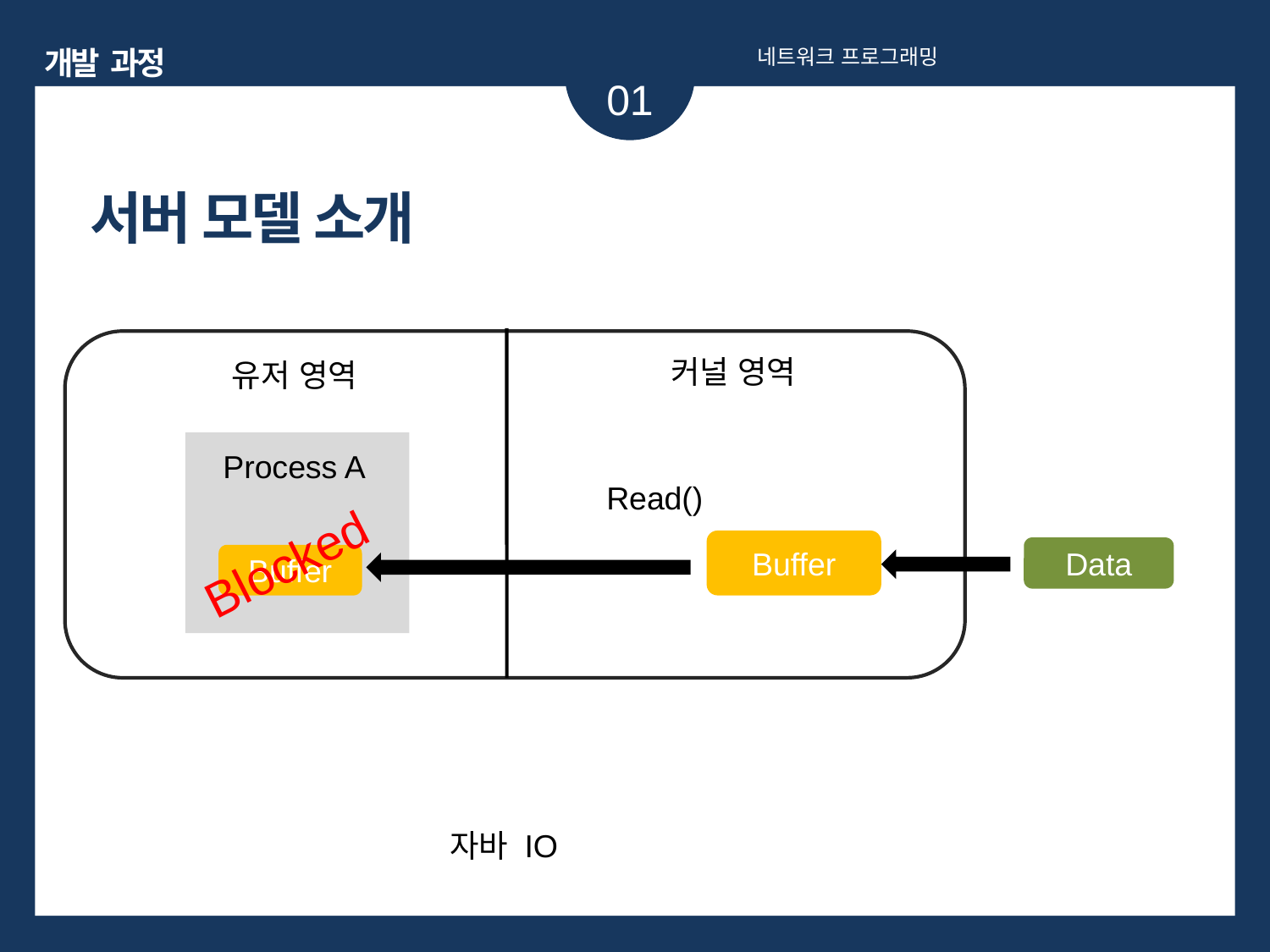

개발  과정
네트워크 프로그래밍
01

서버 모델 소개

커널 영역
유저 영역

Process A
Read()
Blocked
Buffer
Data
Buffer

자바 IO